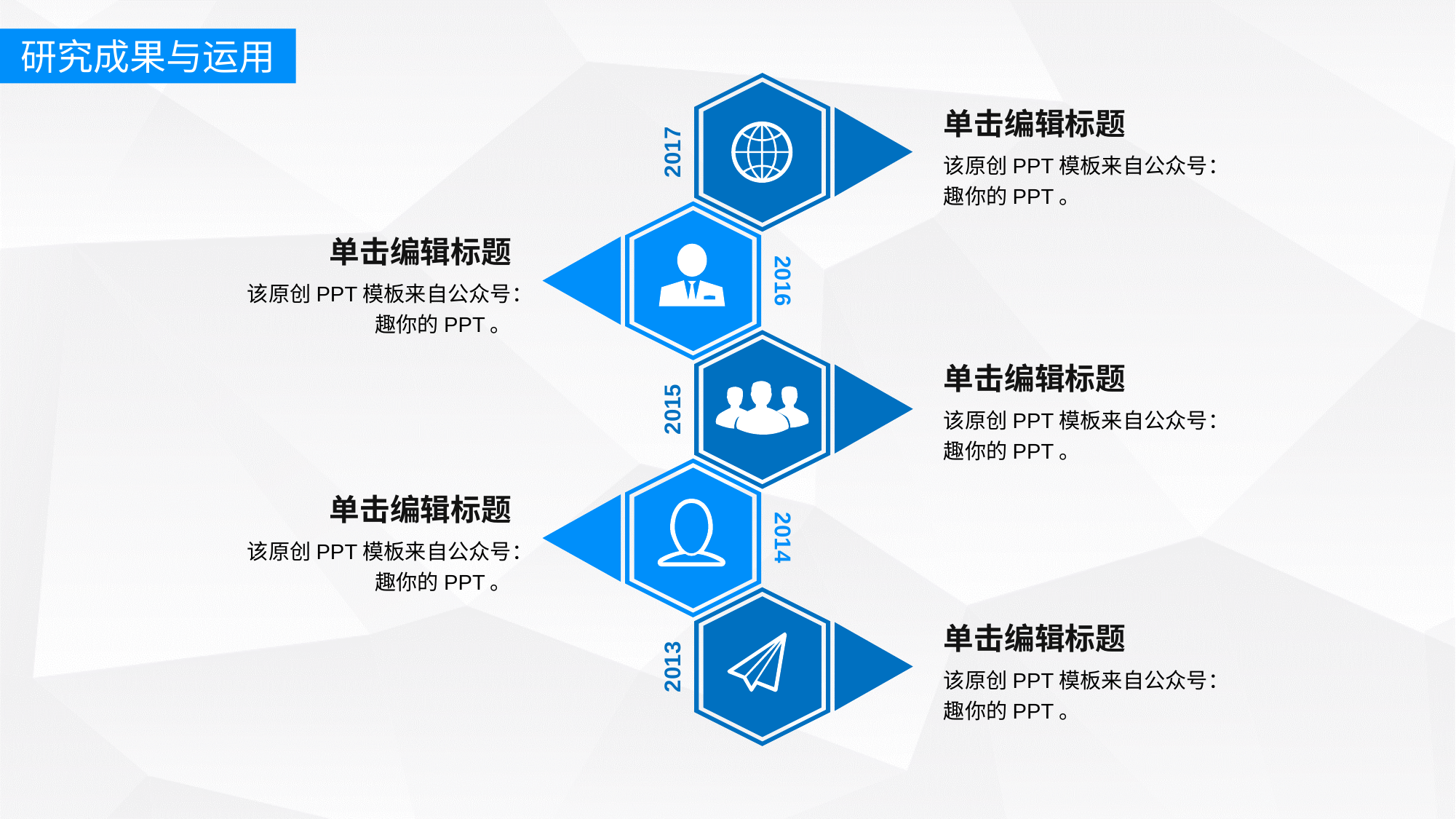

研究成果与运用

单击编辑标题

2017
该原创PPT模板来自公众号：趣你的PPT。

单击编辑标题

2016
该原创PPT模板来自公众号：趣你的PPT。

单击编辑标题

2015
该原创PPT模板来自公众号：趣你的PPT。

单击编辑标题

2014
该原创PPT模板来自公众号：趣你的PPT。

单击编辑标题

2013
该原创PPT模板来自公众号：趣你的PPT。